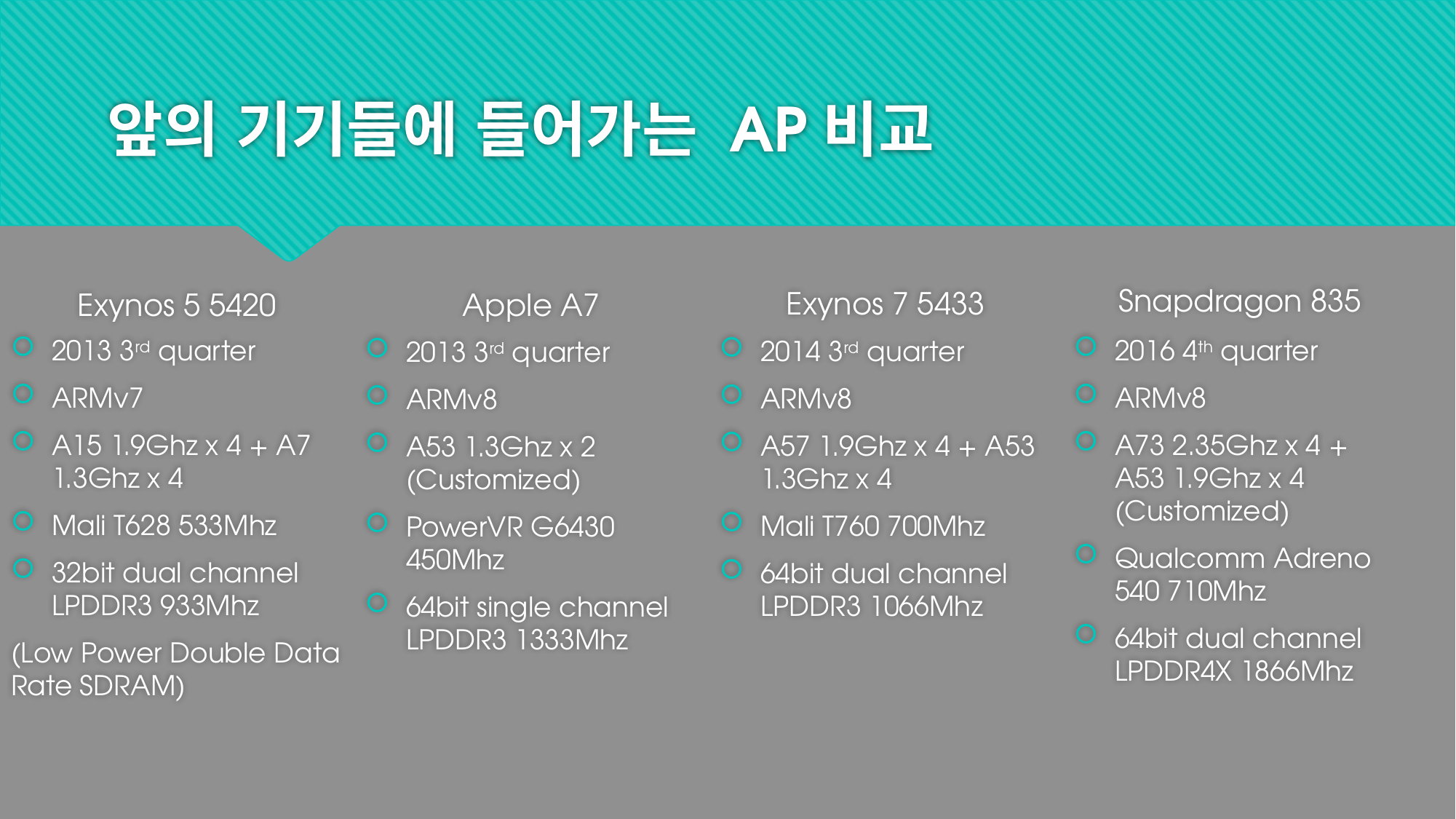

# 앞의 기기들에 들어가는 AP비교
Snapdragon 835
Exynos 7 5433
Exynos 5 5420
Apple A7
2016 4th quarter
ARMv8
A73 2.35Ghz x 4 + A53 1.9Ghz x 4 (Customized)
Qualcomm Adreno 540 710Mhz
64bit dual channel LPDDR4X 1866Mhz
2013 3rd quarter
ARMv7
A15 1.9Ghz x 4 + A7 1.3Ghz x 4
Mali T628 533Mhz
32bit dual channel LPDDR3 933Mhz
(Low Power Double Data Rate SDRAM)
2014 3rd quarter
ARMv8
A57 1.9Ghz x 4 + A53 1.3Ghz x 4
Mali T760 700Mhz
64bit dual channel LPDDR3 1066Mhz
2013 3rd quarter
ARMv8
A53 1.3Ghz x 2 (Customized)
PowerVR G6430 450Mhz
64bit single channel LPDDR3 1333Mhz